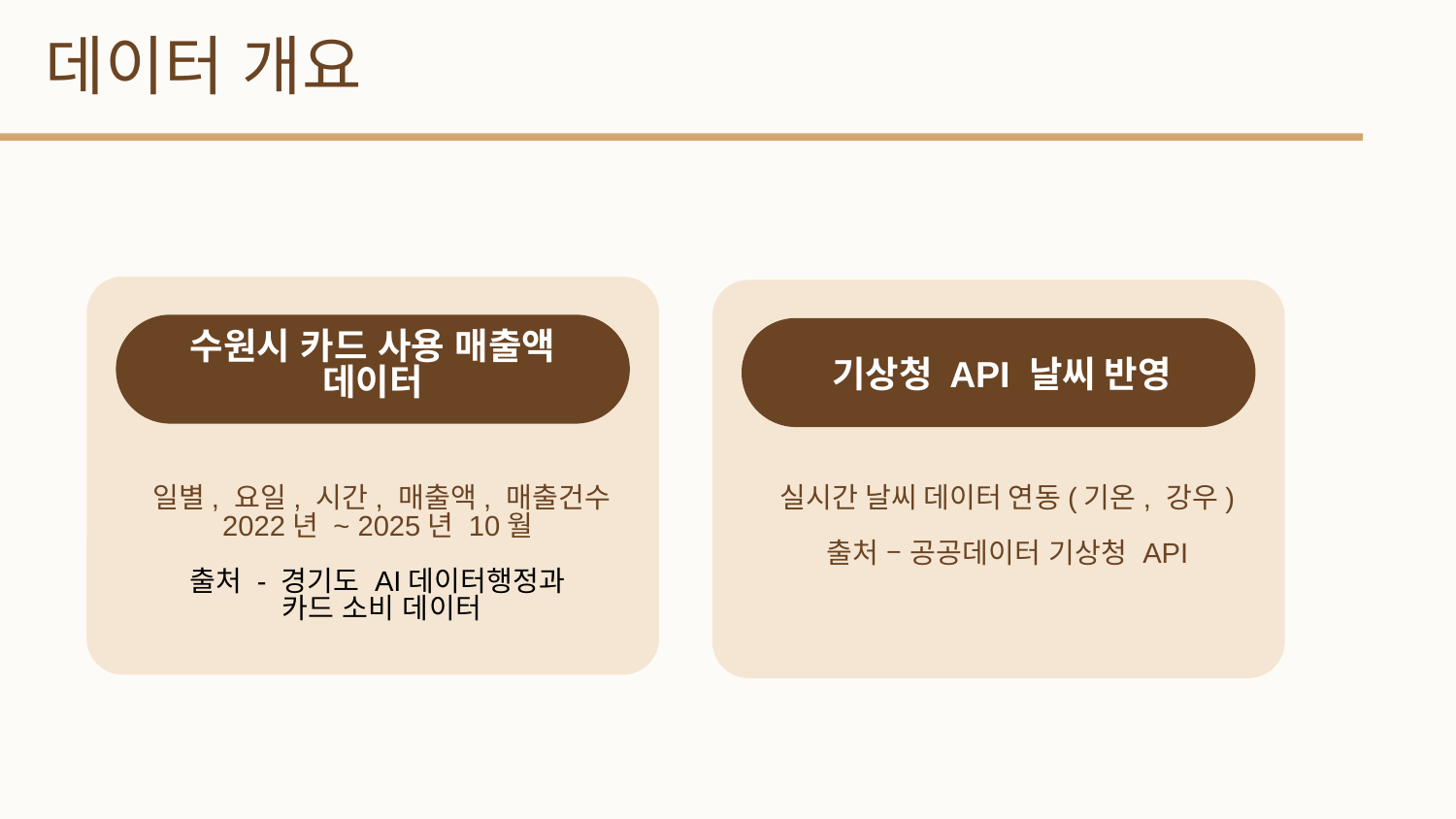

데이터 개요

수원시 카드 사용 매출액 데이터
일별, 요일, 시간, 매출액, 매출건수
2022년 ~ 2025년 10월

출처 - 경기도 AI데이터행정과
카드 소비 데이터

기상청 API 날씨 반영
실시간 날씨 데이터 연동(기온, 강우)

출처 – 공공데이터 기상청 API